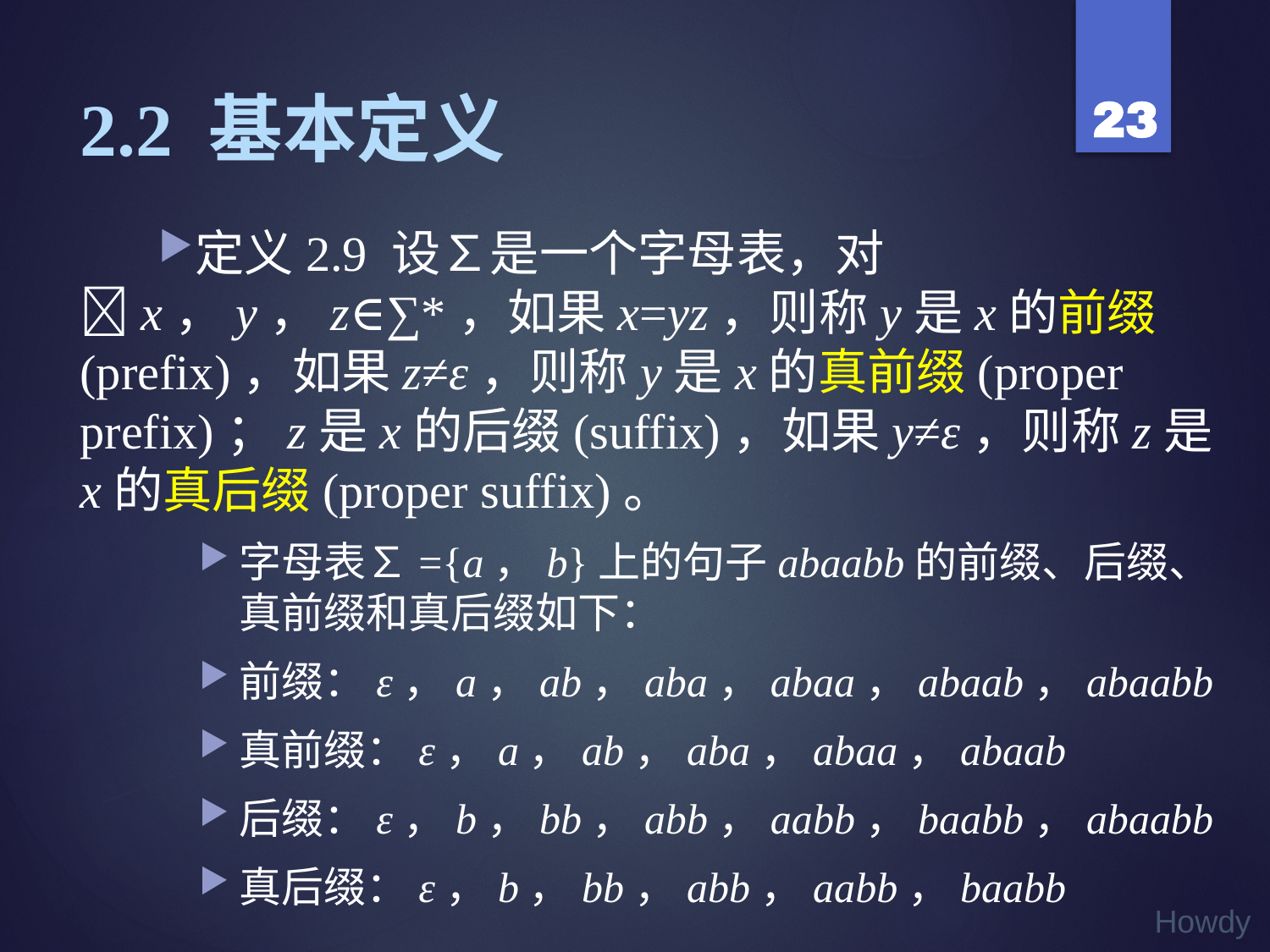

# 2.2 基本定义
定义2.9 设∑是一个字母表，对∀x，y，z∈∑*，如果x=yz，则称y是x的前缀(prefix)，如果z≠ε，则称y是x的真前缀(proper  prefix)；z是x的后缀(suffix)，如果y≠ε，则称z是x的真后缀(proper suffix)。
字母表∑={a，b}上的句子abaabb的前缀、后缀、真前缀和真后缀如下：
前缀：ε，a，ab，aba，abaa，abaab，abaabb
真前缀：ε，a，ab，aba，abaa，abaab
后缀：ε，b，bb，abb，aabb，baabb，abaabb
真后缀：ε，b，bb，abb，aabb，baabb